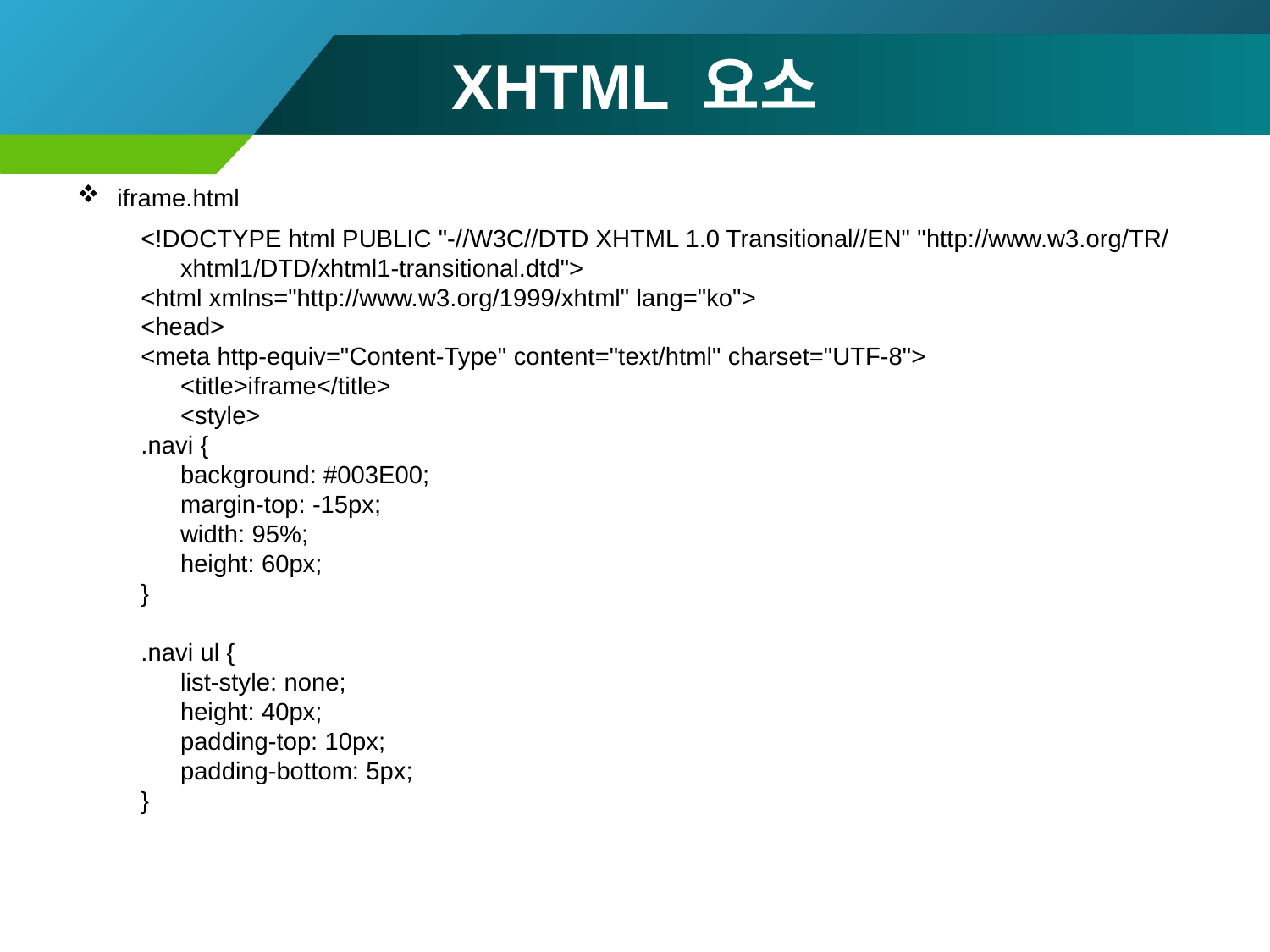

# XHTML 요소
iframe.html
<!DOCTYPE html PUBLIC "-//W3C//DTD XHTML 1.0 Transitional//EN" "http://www.w3.org/TR/xhtml1/DTD/xhtml1-transitional.dtd">
<html xmlns="http://www.w3.org/1999/xhtml" lang="ko">
<head>
<meta http-equiv="Content-Type" content="text/html" charset="UTF-8">
	<title>iframe</title>
	<style>
.navi {
	background: #003E00;
	margin-top: -15px;
	width: 95%;
	height: 60px;
}

.navi ul {
	list-style: none;
	height: 40px;
	padding-top: 10px;
	padding-bottom: 5px;
}
139